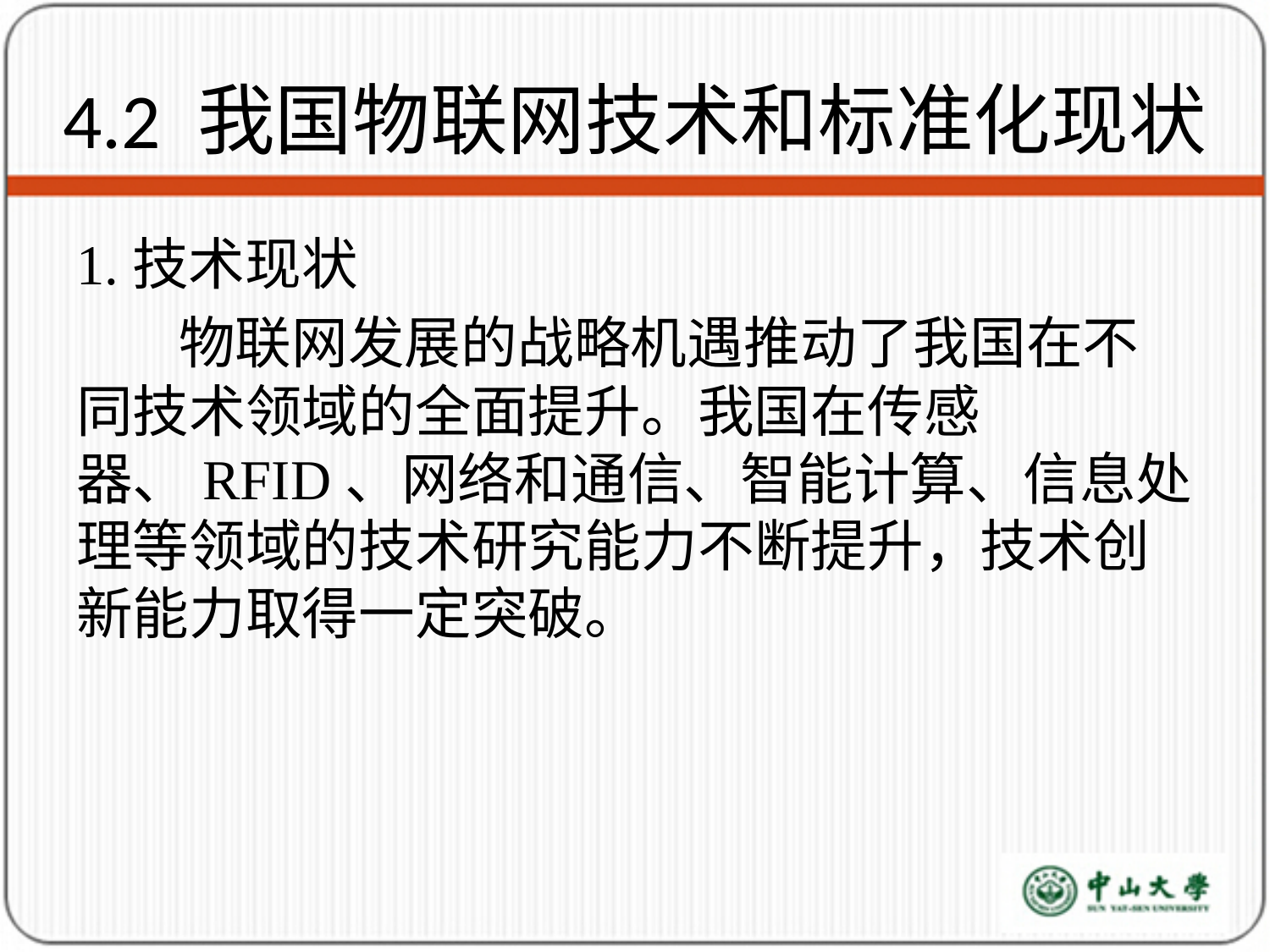

# 4.2 我国物联网技术和标准化现状
1.技术现状
       物联网发展的战略机遇推动了我国在不同技术领域的全面提升。我国在传感器、RFID、网络和通信、智能计算、信息处理等领域的技术研究能力不断提升，技术创新能力取得一定突破。